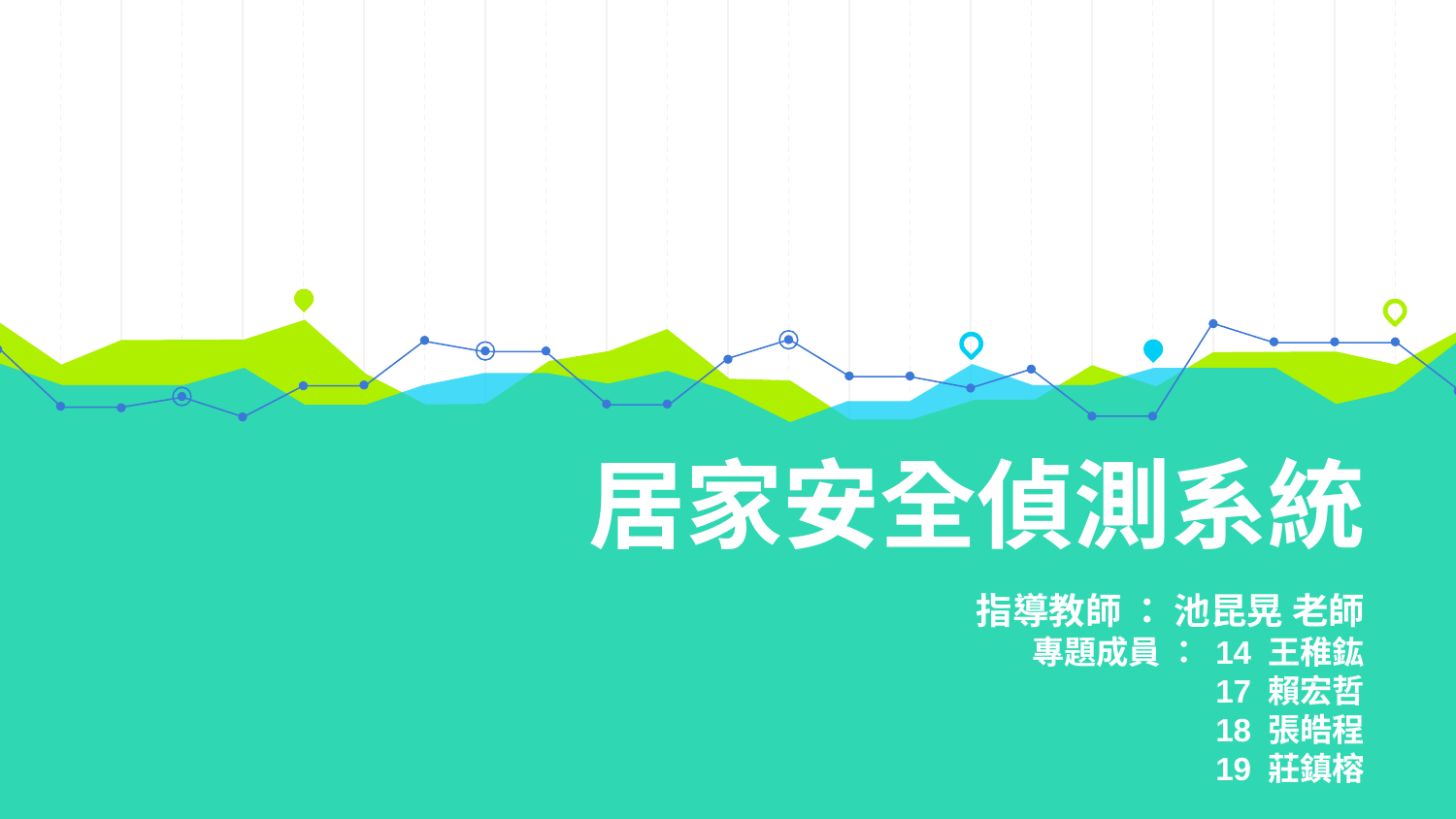

# 居家安全偵測系統
指導教師 ： 池昆晃 老師
專題成員 ： 14 王稚鈜
17 賴宏哲
18 張皓程
19 莊鎮榕